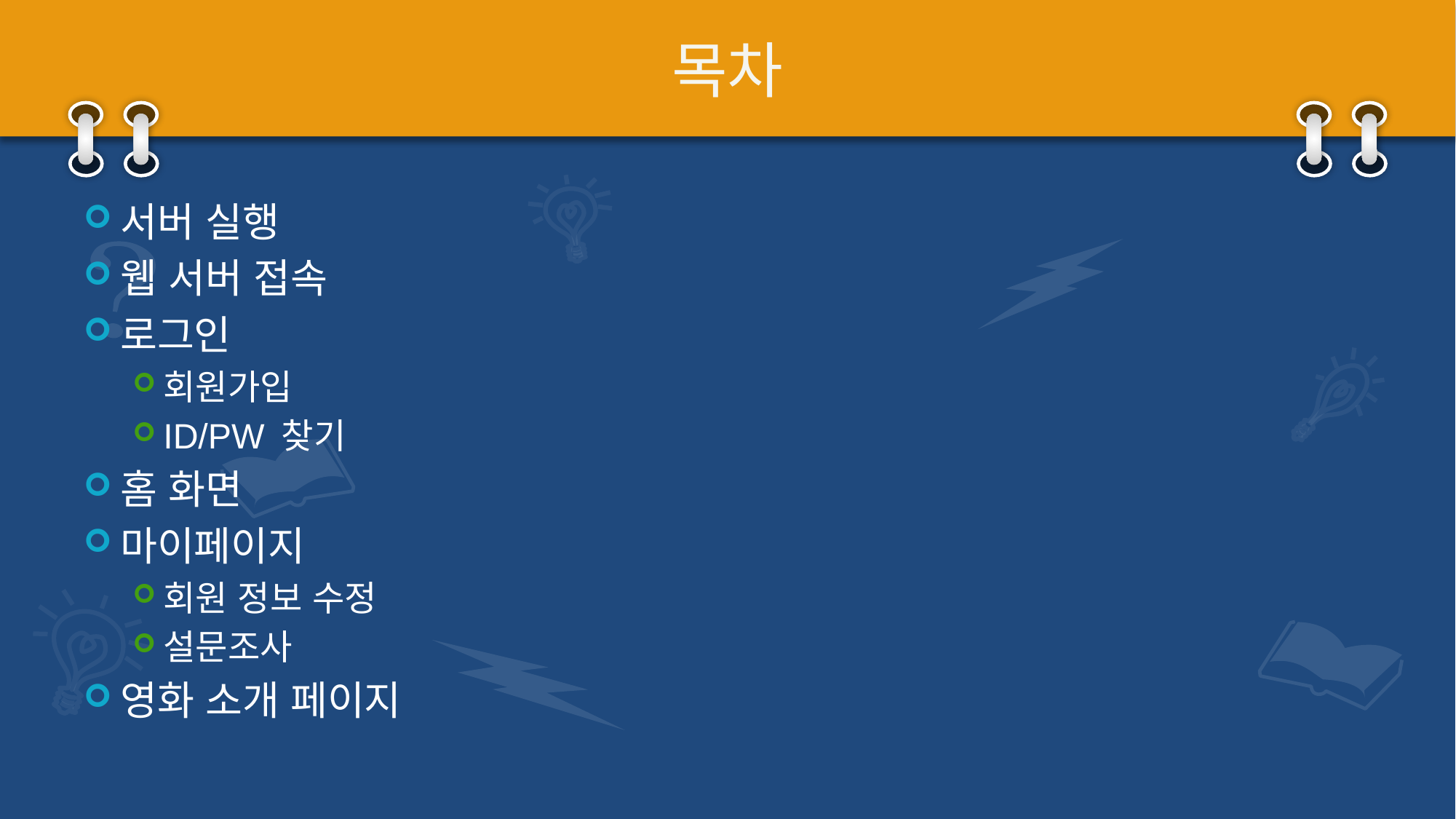

# 목차
서버 실행
웹 서버 접속
로그인
회원가입
ID/PW 찾기
홈 화면
마이페이지
회원 정보 수정
설문조사
영화 소개 페이지